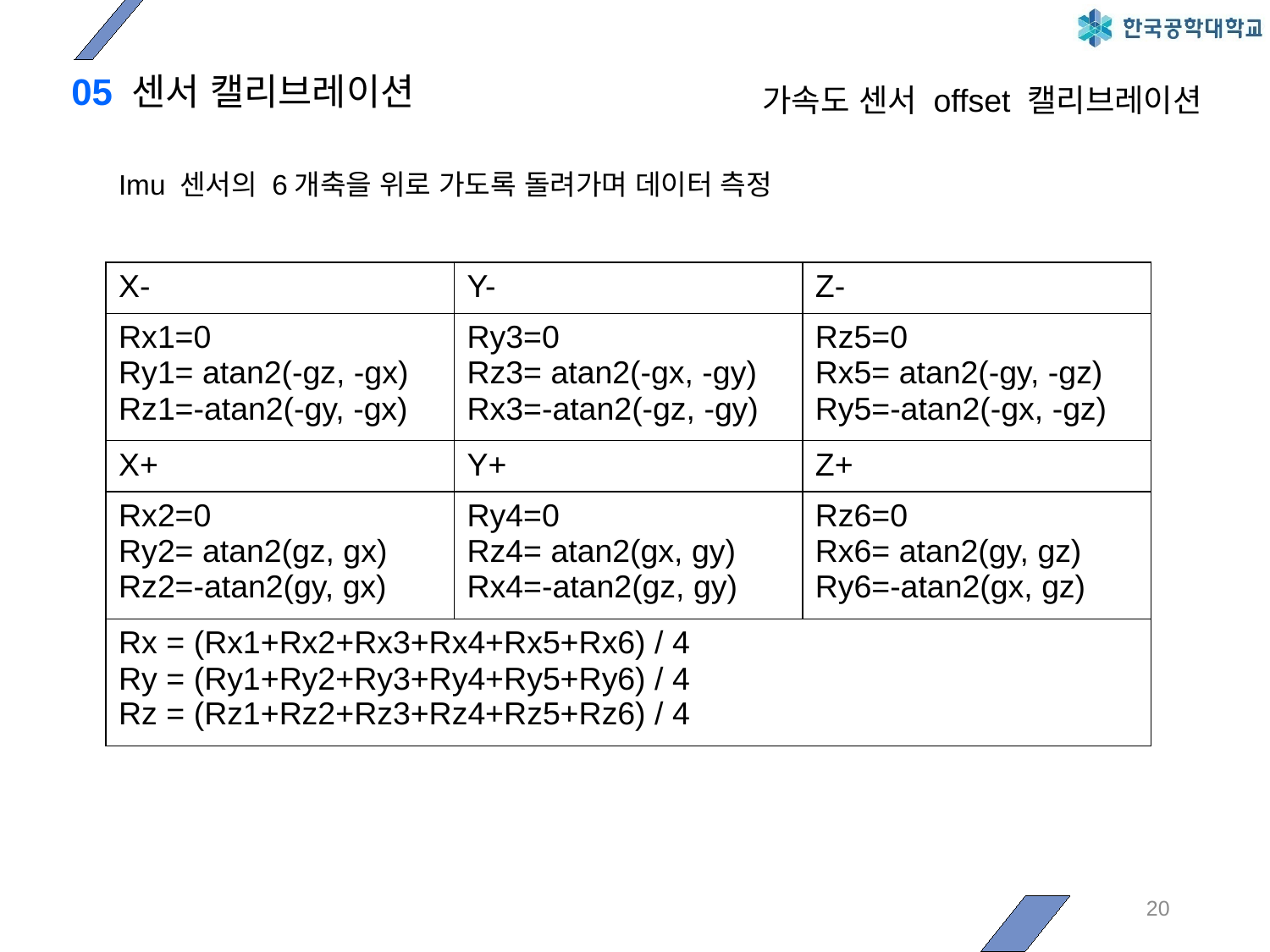

# 05 센서 캘리브레이션
가속도 센서 offset 캘리브레이션
Imu 센서의 6개축을 위로 가도록 돌려가며 데이터 측정

| X- | Y- | Z- |
| --- | --- | --- |
| Rx1=0 Ry1= atan2(-gz, -gx) Rz1=-atan2(-gy, -gx) | Ry3=0 Rz3= atan2(-gx, -gy) Rx3=-atan2(-gz, -gy) | Rz5=0 Rx5= atan2(-gy, -gz) Ry5=-atan2(-gx, -gz) |
| X+ | Y+ | Z+ |
| Rx2=0 Ry2= atan2(gz, gx) Rz2=-atan2(gy, gx) | Ry4=0 Rz4= atan2(gx, gy) Rx4=-atan2(gz, gy) | Rz6=0 Rx6= atan2(gy, gz) Ry6=-atan2(gx, gz) |
| Rx = (Rx1+Rx2+Rx3+Rx4+Rx5+Rx6) / 4 Ry = (Ry1+Ry2+Ry3+Ry4+Ry5+Ry6) / 4 Rz = (Rz1+Rz2+Rz3+Rz4+Rz5+Rz6) / 4 |  |  |
20